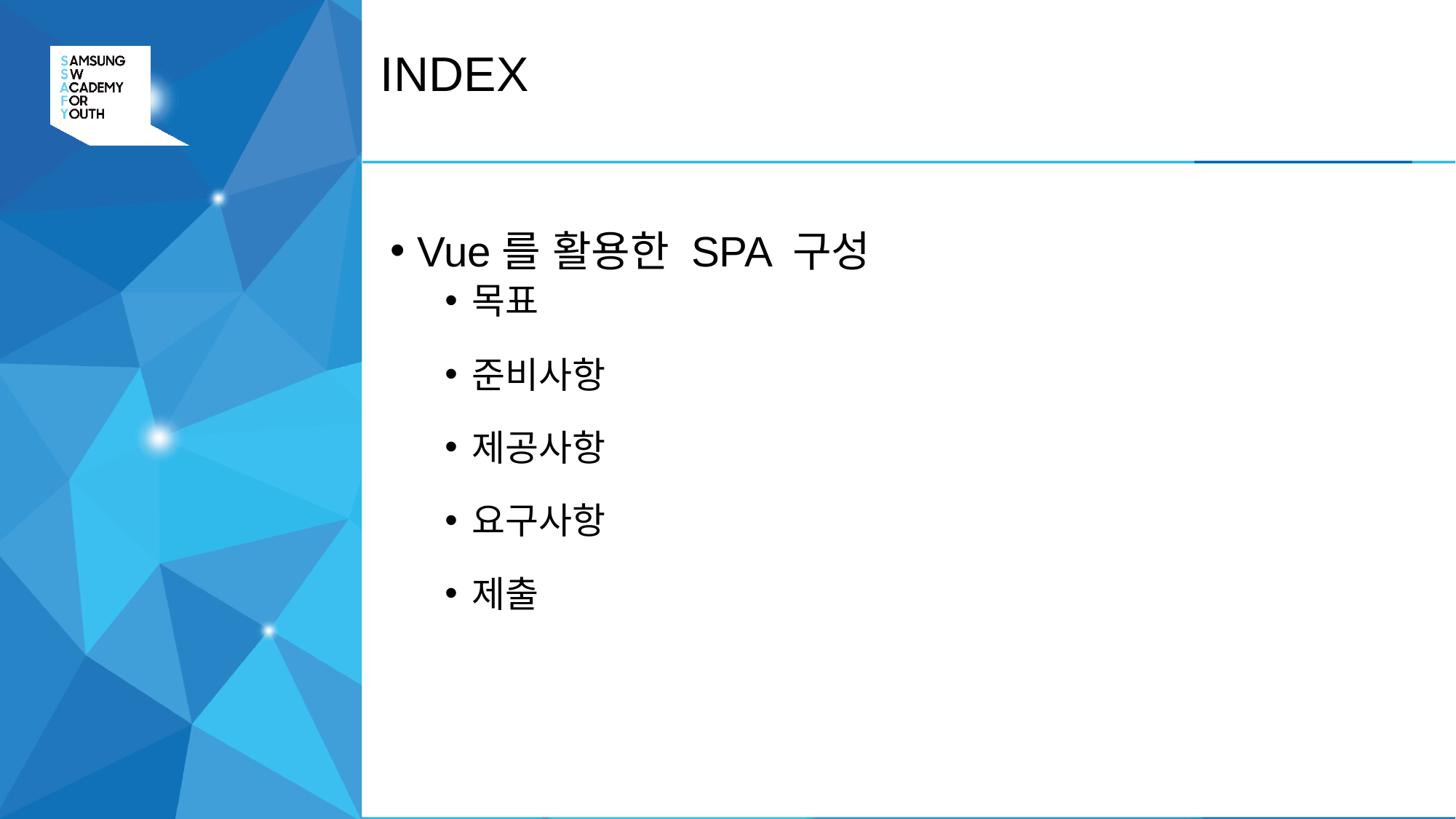

# INDEX
Vue를 활용한 SPA 구성
목표
준비사항
제공사항
요구사항
제출